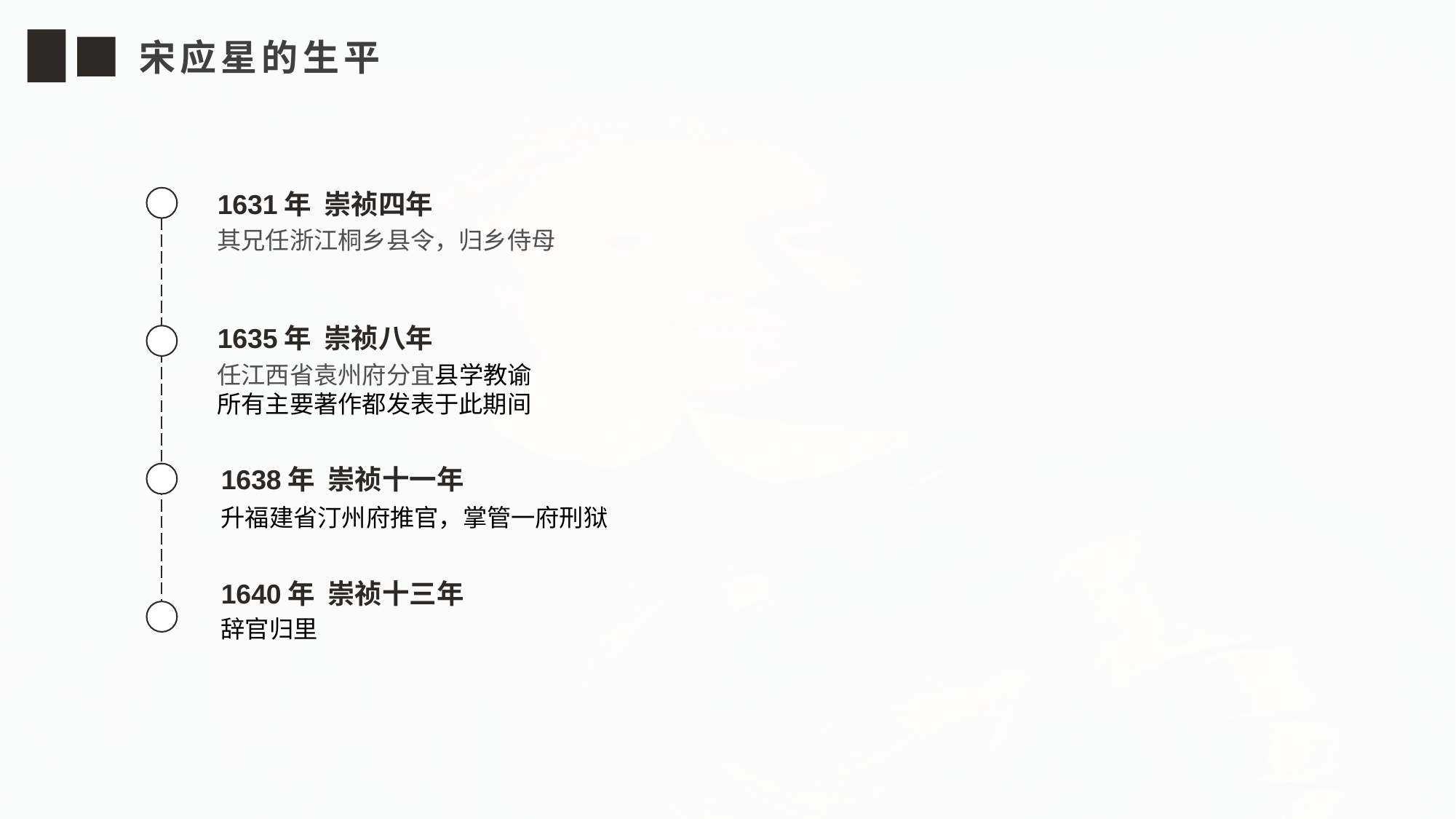

宋应星的生平

1631年  崇祯四年

其兄任浙江桐乡县令，归乡侍母
1635年  崇祯八年

任江西省袁州府分宜县学教谕
所有主要著作都发表于此期间
1638年  崇祯十一年

升福建省汀州府推官，掌管一府刑狱
1640年  崇祯十三年

辞官归里